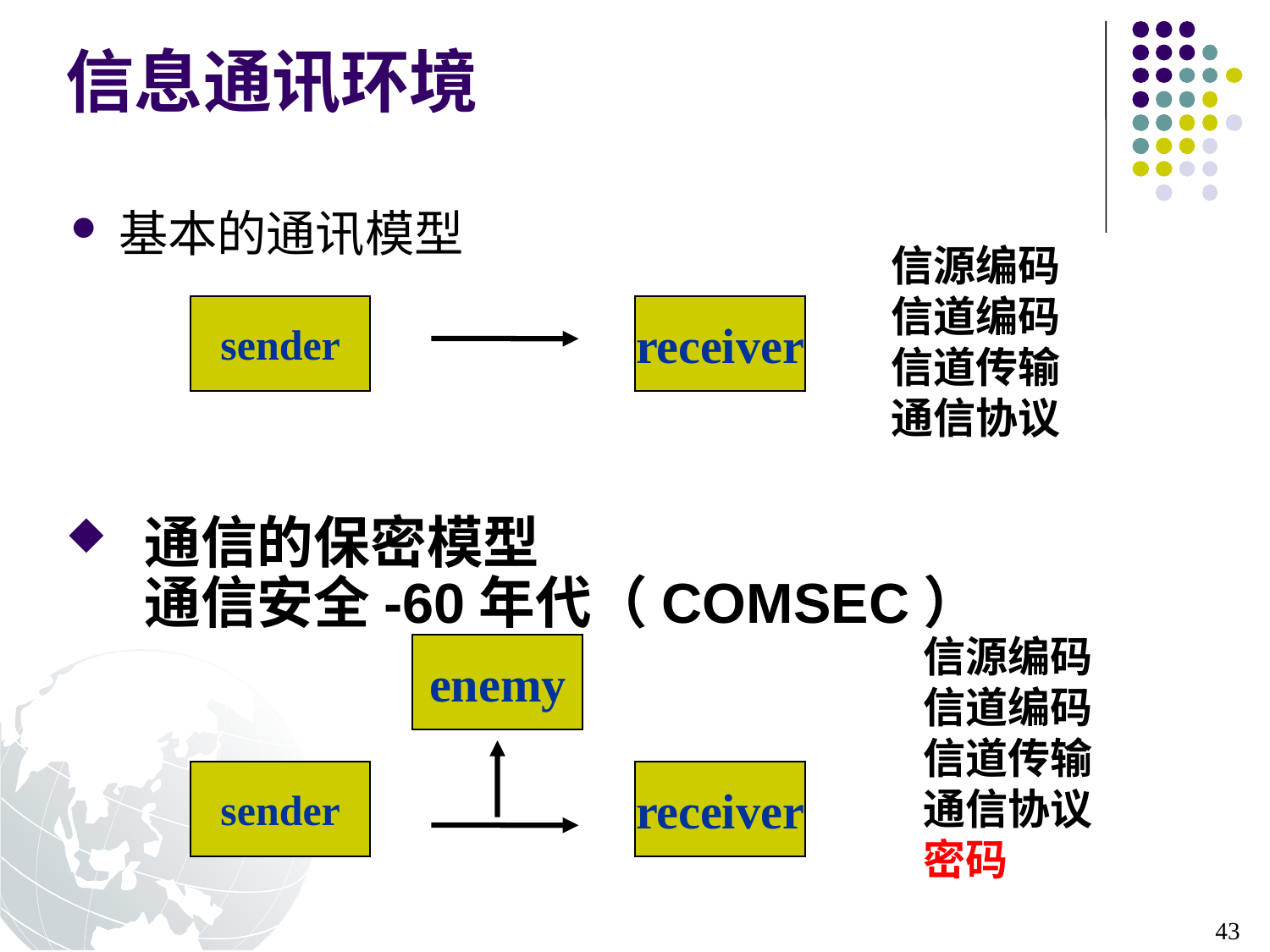

信息通讯环境
基本的通讯模型
信源编码
信道编码
信道传输
通信协议
sender
receiver

通信的保密模型
通信安全-60年代（COMSEC）
信源编码
信道编码
信道传输
通信协议
密码
enemy

sender
receiver